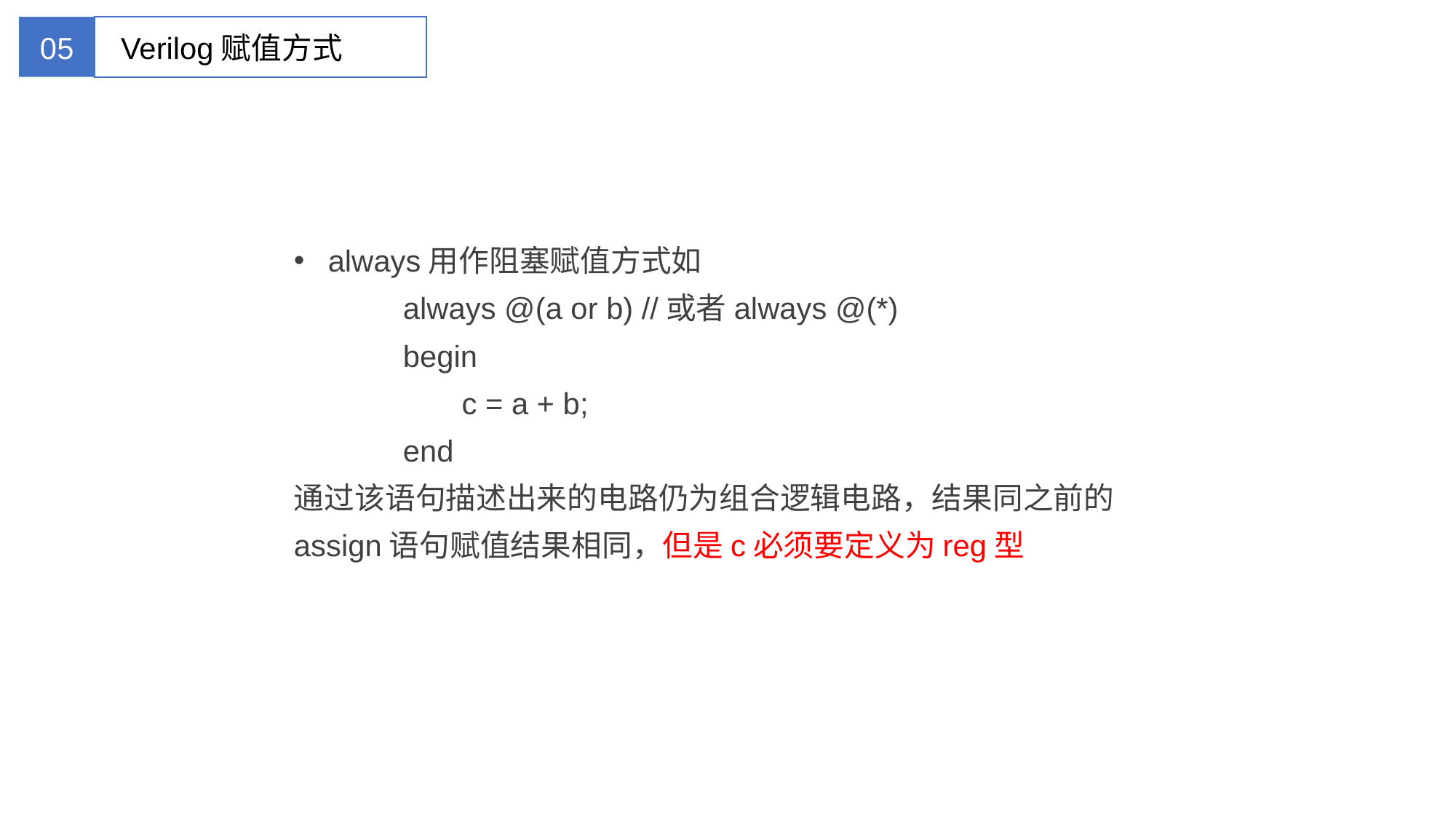

05

Verilog赋值方式
always用作阻塞赋值方式如
	always @(a or b) //或者always @(*)
	begin
	       c = a + b;
	end
通过该语句描述出来的电路仍为组合逻辑电路，结果同之前的assign语句赋值结果相同，但是c必须要定义为reg型